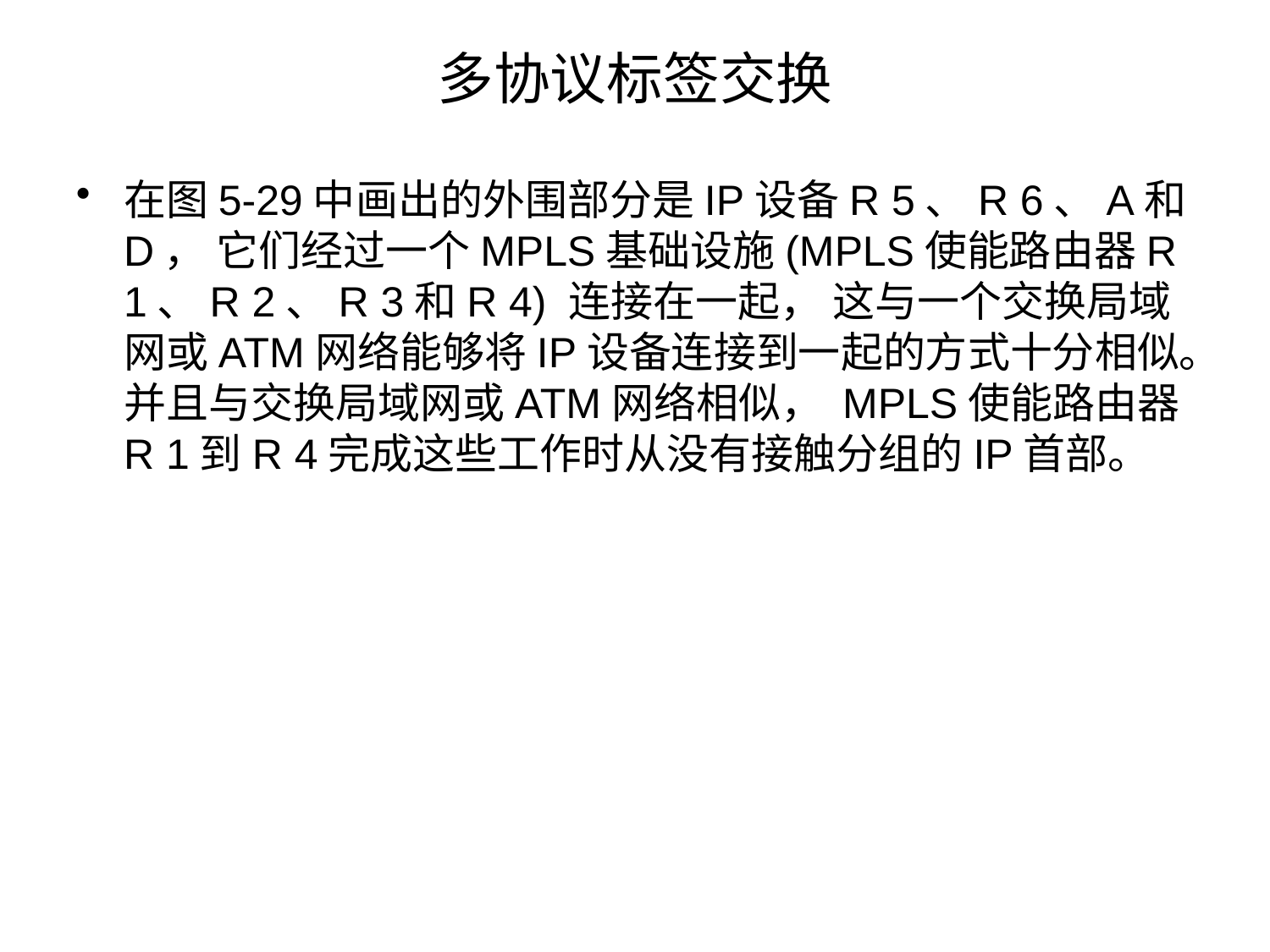

# 多协议标签交换
在图5-29中画出的外围部分是IP设备R 5、R 6、A和D， 它们经过一个MPLS基础设施(MPLS使能路由器R 1、R 2、R 3和R 4) 连接在一起， 这与一个交换局域网或ATM网络能够将IP设备连接到一起的方式十分相似。并且与交换局域网或ATM网络相似， MPLS使能路由器R 1到R 4完成这些工作时从没有接触分组的IP首部。